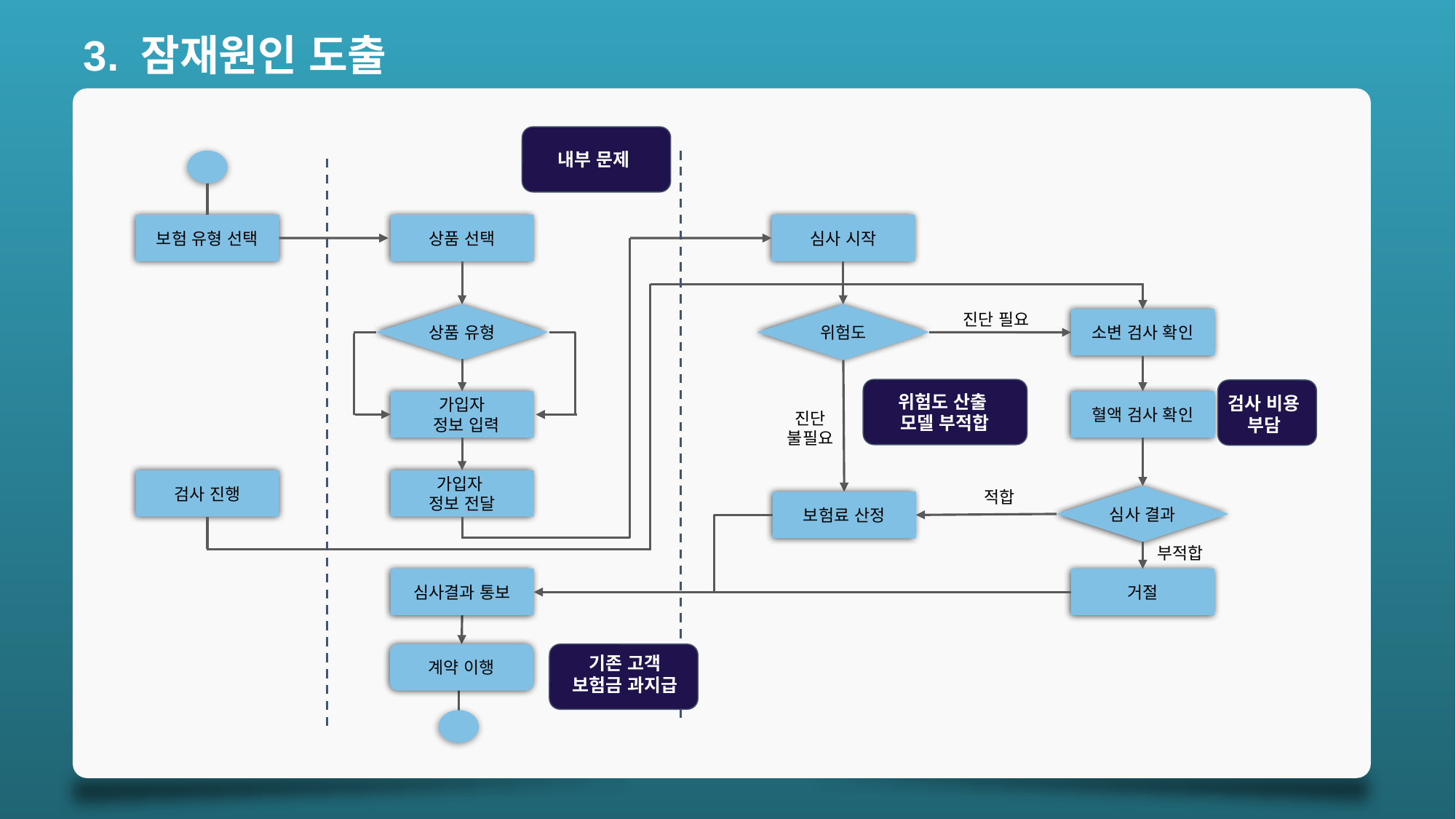

3. 잠재원인 도출
내부 문제

보험 유형 선택
상품 선택
심사 시작
상품 유형
위험도
소변 검사 확인
진단 필요
위험도 산출
모델 부적합

검사 비용
부담
가입자
 정보 입력
혈액 검사 확인
진단
불필요
검사 진행
가입자
정보 전달
심사 결과
적합
보험료 산정
부적합
심사결과 통보
거절
기존 고객
보험금 과지급
계약 이행